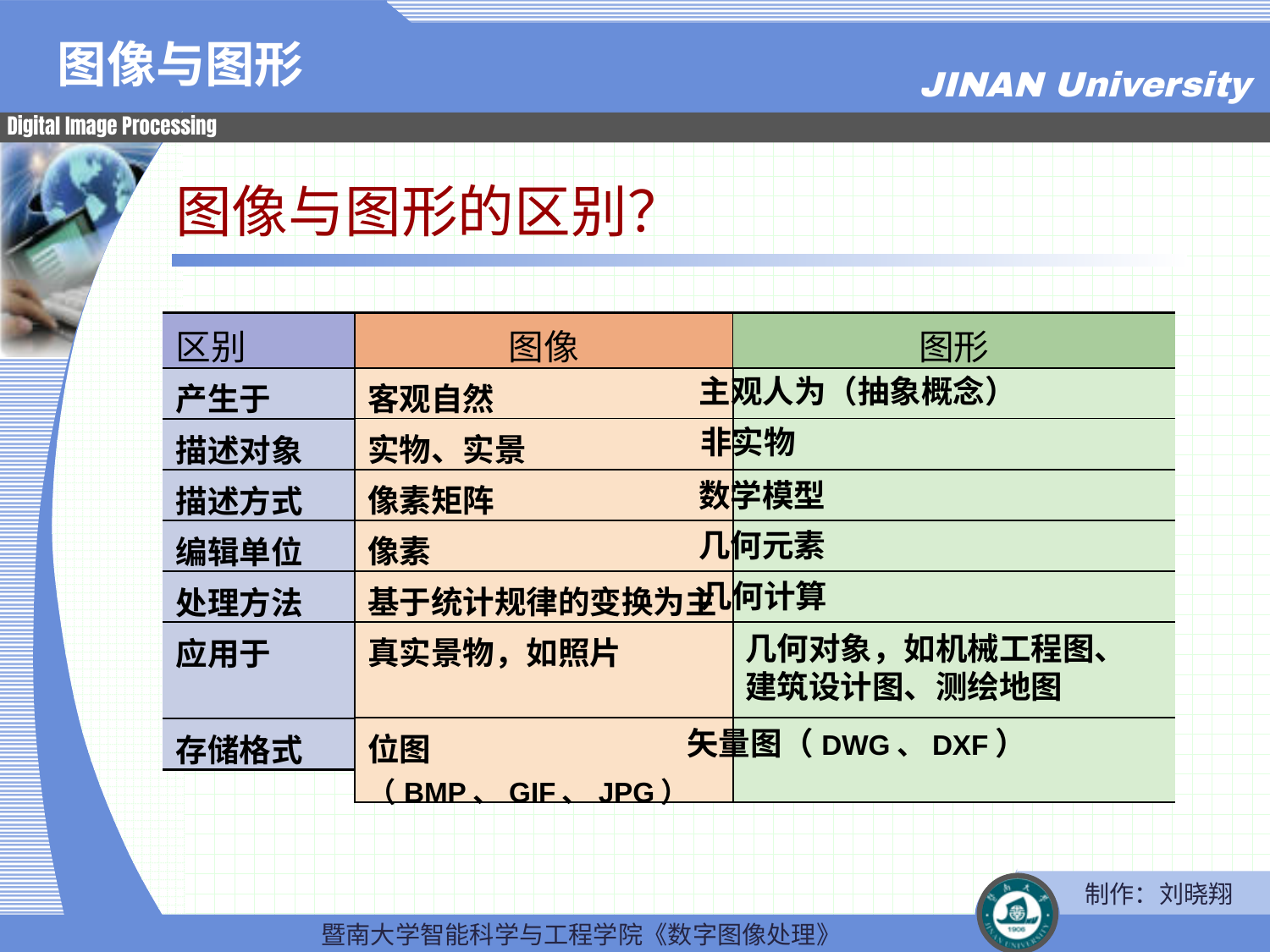

图像与图形
图像与图形的区别？
| 区别 | 图像 | 图形 |
| --- | --- | --- |
| 产生于 |  |  |
| 描述对象 |  |  |
| 描述方式 |  |  |
| 编辑单位 |  |  |
| 处理方法 |  |  |
| 应用于 |  |  |
| 存储格式 |  |  |
主观人为（抽象概念）
| 客观自然 |  |
| --- | --- |
非实物
| 实物、实景 |  |
| --- | --- |
| 像素矩阵 |  |
| --- | --- |
数学模型
几何元素
| 像素 |  |
| --- | --- |
几何计算
| 基于统计规律的变换为主 |  |
| --- | --- |
| 真实景物，如照片 |  |
| --- | --- |
几何对象，如机械工程图、建筑设计图、测绘地图
矢量图（DWG、DXF）
| 位图（BMP、GIF、JPG） |  |
| --- | --- |

24